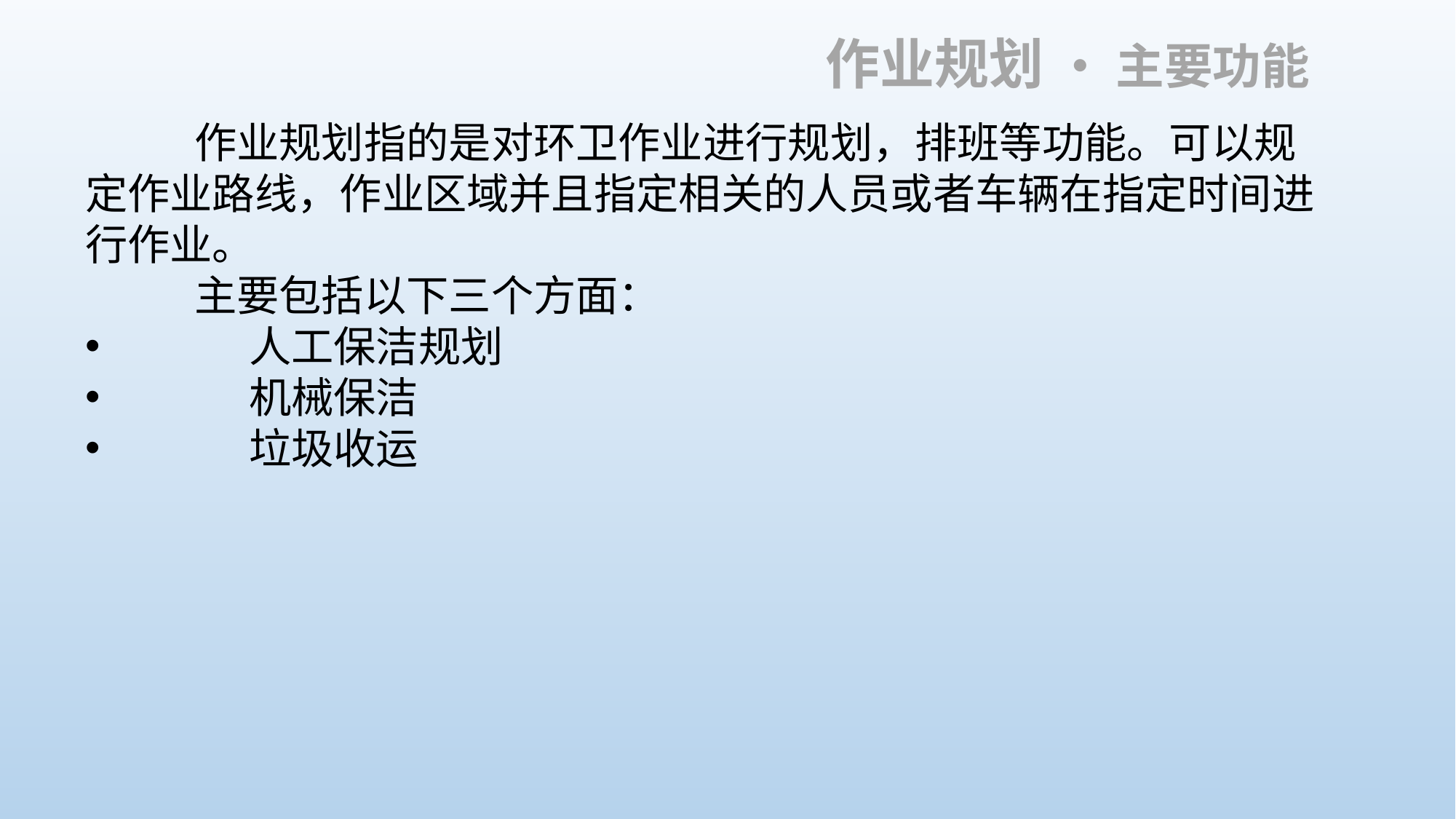

作业规划 • 主要功能
	作业规划指的是对环卫作业进行规划，排班等功能。可以规定作业路线，作业区域并且指定相关的人员或者车辆在指定时间进行作业。
	主要包括以下三个方面：
	人工保洁规划
	机械保洁
	垃圾收运